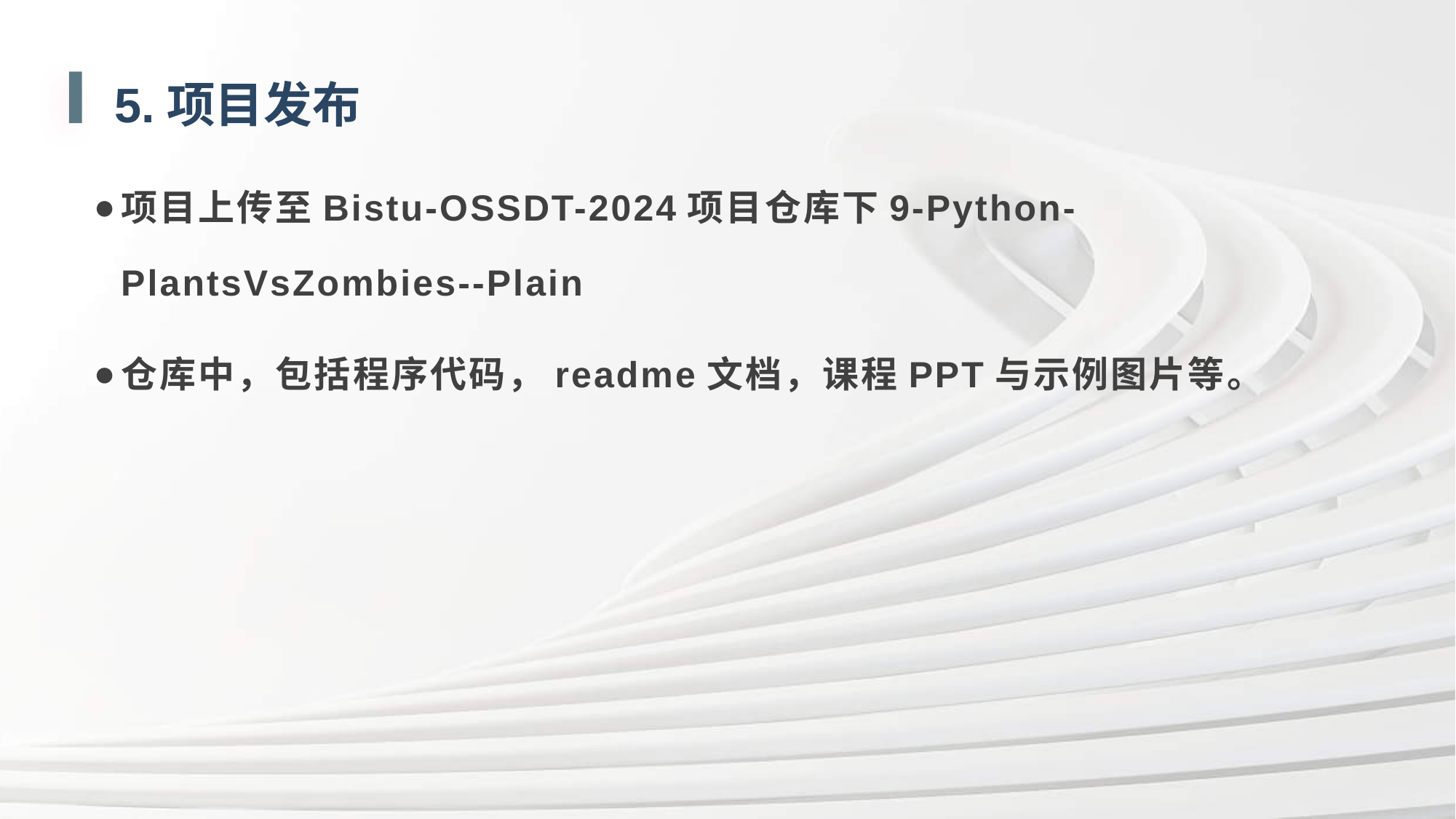

5.项目发布
项目上传至Bistu-OSSDT-2024项目仓库下9-Python-PlantsVsZombies--Plain
仓库中，包括程序代码，readme文档，课程PPT与示例图片等。